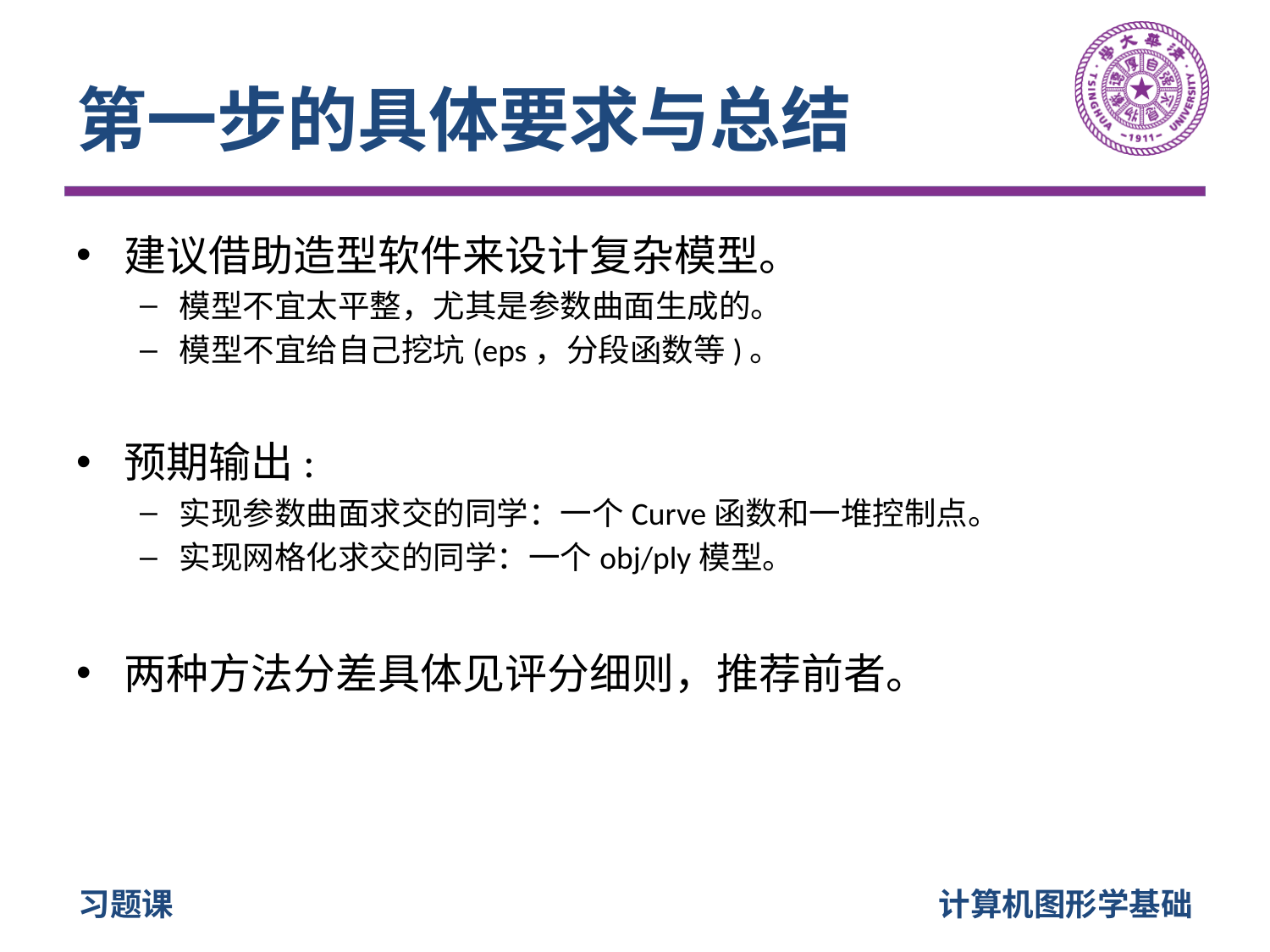

# 第一步的具体要求与总结
建议借助造型软件来设计复杂模型。
模型不宜太平整，尤其是参数曲面生成的。
模型不宜给自己挖坑(eps，分段函数等)。

预期输出:
实现参数曲面求交的同学：一个Curve函数和一堆控制点。
实现网格化求交的同学：一个obj/ply模型。

两种方法分差具体见评分细则，推荐前者。